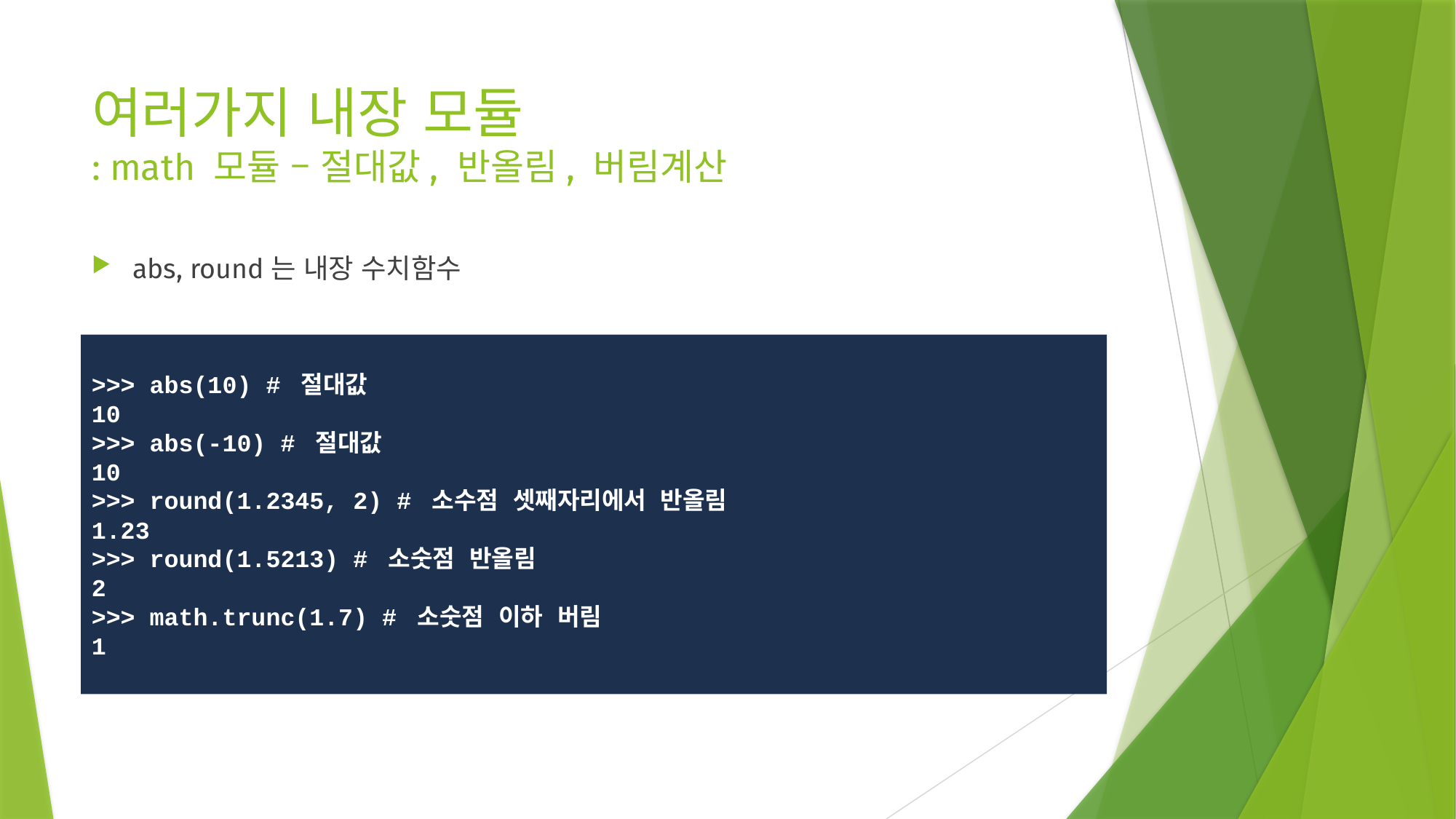

# 여러가지 내장 모듈 : math 모듈 – 절대값, 반올림, 버림계산
abs, round는 내장 수치함수

>>> abs(10) # 절대값
10
>>> abs(-10) # 절대값
10
>>> round(1.2345, 2) # 소수점 셋째자리에서 반올림
1.23
>>> round(1.5213) # 소숫점 반올림
2
>>> math.trunc(1.7) # 소숫점 이하 버림
1